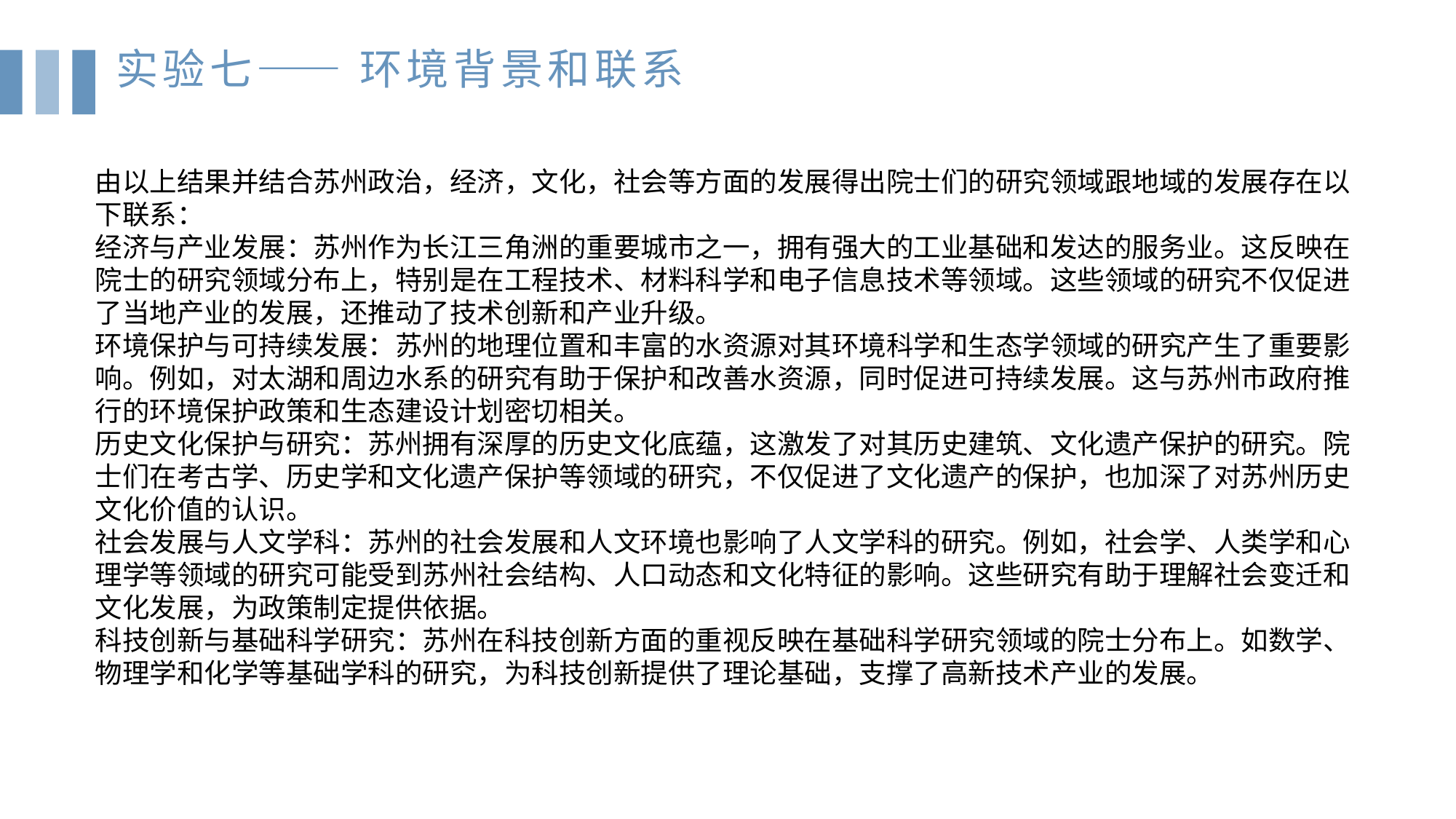

实验七—— 环境背景和联系

由以上结果并结合苏州政治，经济，文化，社会等方面的发展得出院士们的研究领域跟地域的发展存在以下联系：经济与产业发展：苏州作为长江三角洲的重要城市之一，拥有强大的工业基础和发达的服务业。这反映在院士的研究领域分布上，特别是在工程技术、材料科学和电子信息技术等领域。这些领域的研究不仅促进了当地产业的发展，还推动了技术创新和产业升级。环境保护与可持续发展：苏州的地理位置和丰富的水资源对其环境科学和生态学领域的研究产生了重要影响。例如，对太湖和周边水系的研究有助于保护和改善水资源，同时促进可持续发展。这与苏州市政府推行的环境保护政策和生态建设计划密切相关。历史文化保护与研究：苏州拥有深厚的历史文化底蕴，这激发了对其历史建筑、文化遗产保护的研究。院士们在考古学、历史学和文化遗产保护等领域的研究，不仅促进了文化遗产的保护，也加深了对苏州历史文化价值的认识。社会发展与人文学科：苏州的社会发展和人文环境也影响了人文学科的研究。例如，社会学、人类学和心理学等领域的研究可能受到苏州社会结构、人口动态和文化特征的影响。这些研究有助于理解社会变迁和文化发展，为政策制定提供依据。科技创新与基础科学研究：苏州在科技创新方面的重视反映在基础科学研究领域的院士分布上。如数学、物理学和化学等基础学科的研究，为科技创新提供了理论基础，支撑了高新技术产业的发展。